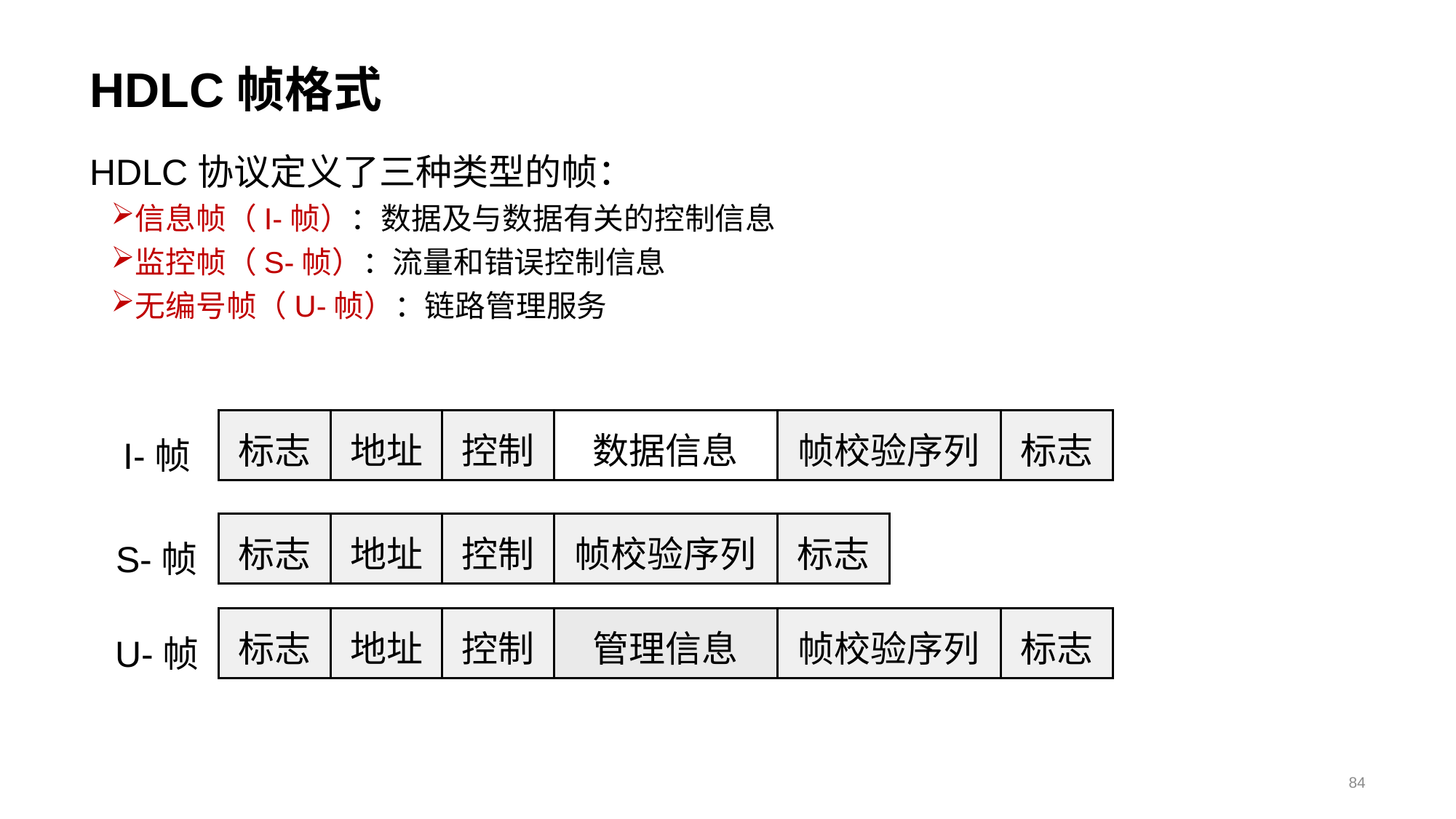

# HDLC帧格式
HDLC协议定义了三种类型的帧：
信息帧（I-帧）：数据及与数据有关的控制信息
监控帧（S-帧）：流量和错误控制信息
无编号帧（U-帧）：链路管理服务

标志
地址
控制
数据信息
帧校验序列
标志
I-帧
标志
地址
控制
帧校验序列
标志
S-帧
标志
地址
控制
管理信息
帧校验序列
标志
U-帧
84